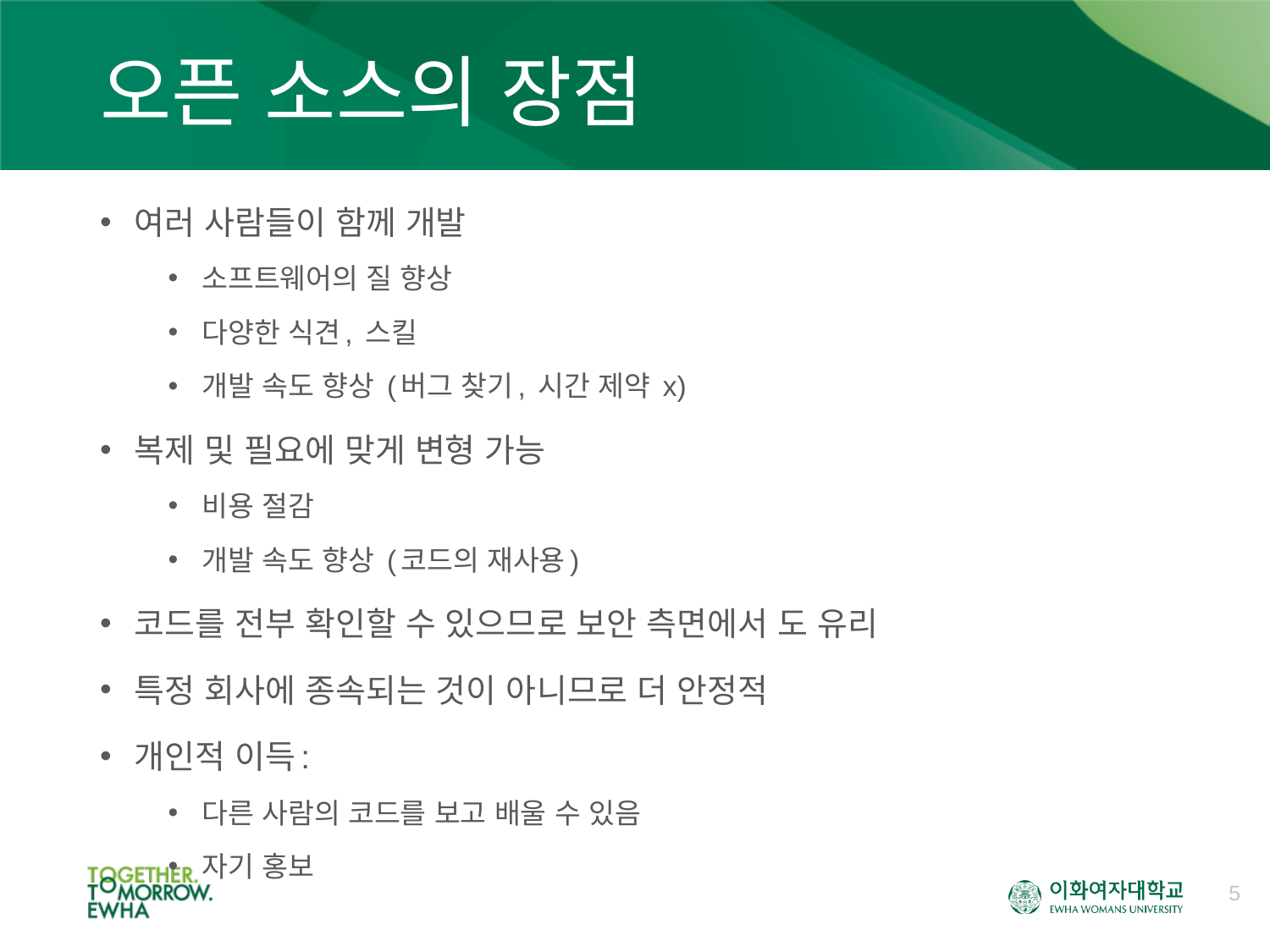

# 오픈 소스의 장점
여러 사람들이 함께 개발
소프트웨어의 질 향상
다양한 식견, 스킬
개발 속도 향상 (버그 찾기, 시간 제약 x)
복제 및 필요에 맞게 변형 가능
비용 절감
개발 속도 향상 (코드의 재사용)
코드를 전부 확인할 수 있으므로 보안 측면에서 도 유리
특정 회사에 종속되는 것이 아니므로 더 안정적
개인적 이득:
다른 사람의 코드를 보고 배울 수 있음
자기 홍보

5